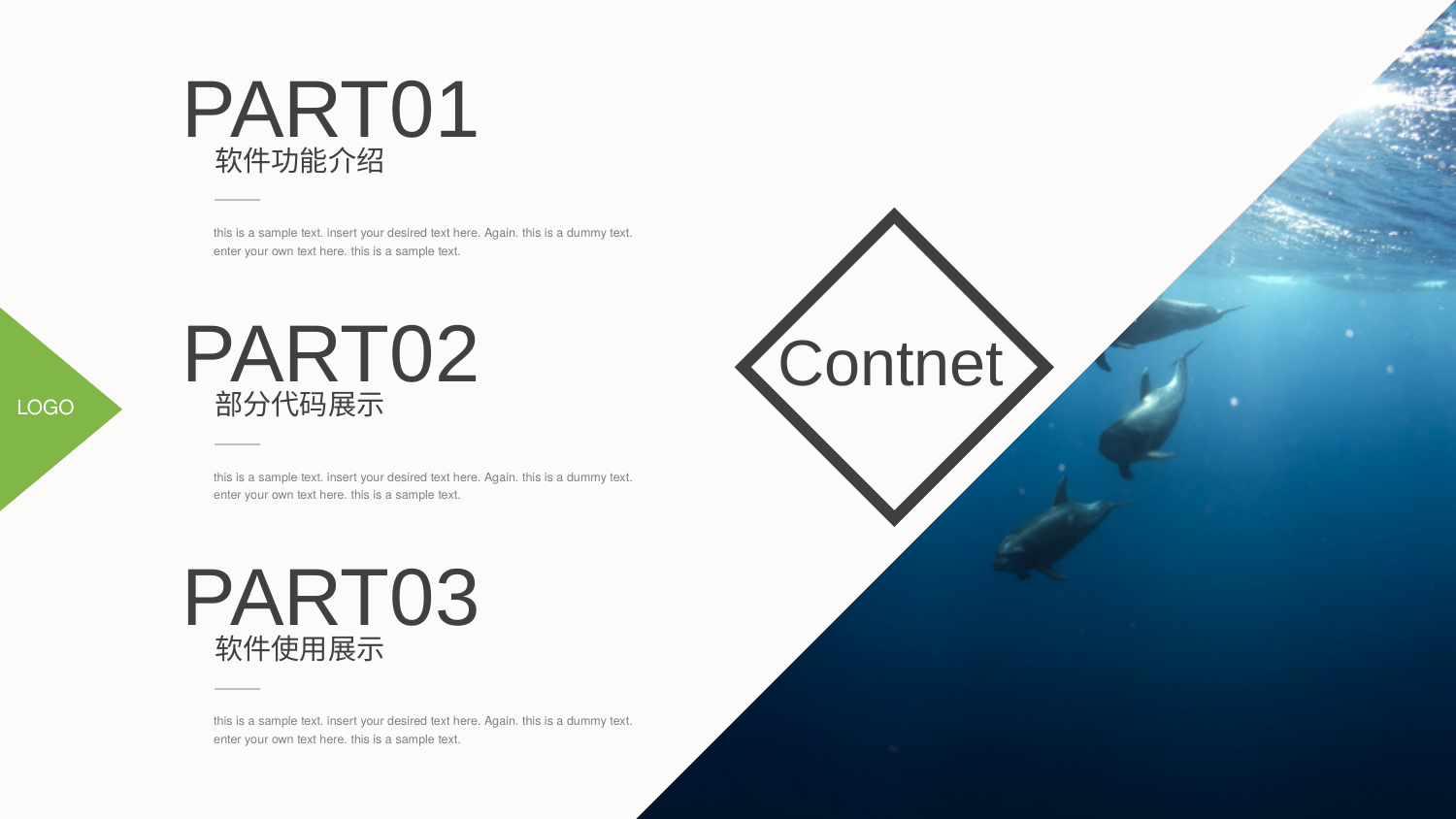

PART01
软件功能介绍

this is a sample text. insert your desired text here. Again. this is a dummy text. enter your own text here. this is a sample text.

Contnet
PART02
部分代码展示

this is a sample text. insert your desired text here. Again. this is a dummy text. enter your own text here. this is a sample text.

LOGO
PART03
软件使用展示

this is a sample text. insert your desired text here. Again. this is a dummy text. enter your own text here. this is a sample text.